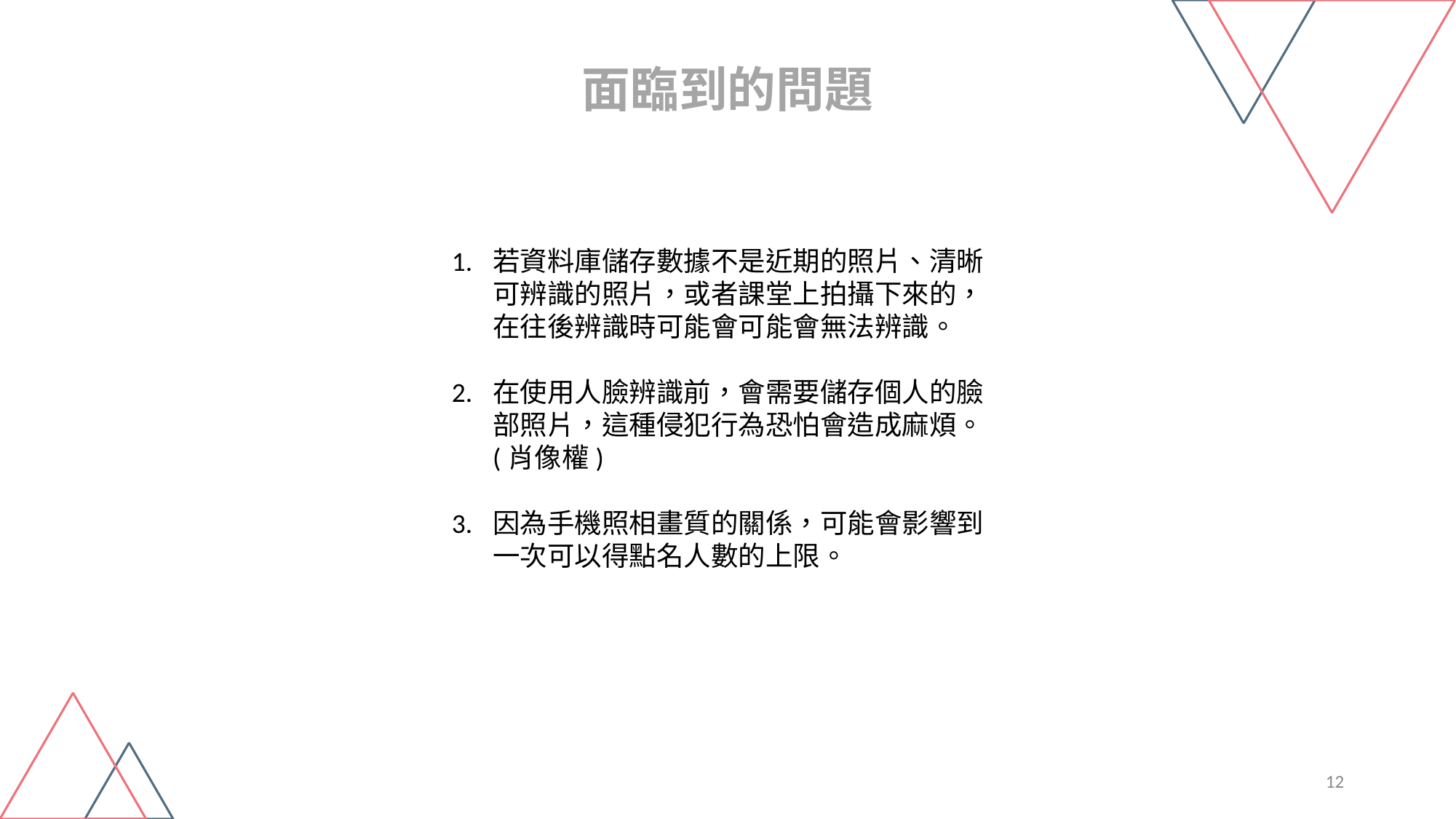

# 面臨到的問題
若資料庫儲存數據不是近期的照片、清晰可辨識的照片，或者課堂上拍攝下來的，在往後辨識時可能會可能會無法辨識。

在使用人臉辨識前，會需要儲存個人的臉部照片，這種侵犯行為恐怕會造成麻煩。(肖像權)

因為手機照相畫質的關係，可能會影響到一次可以得點名人數的上限。

12